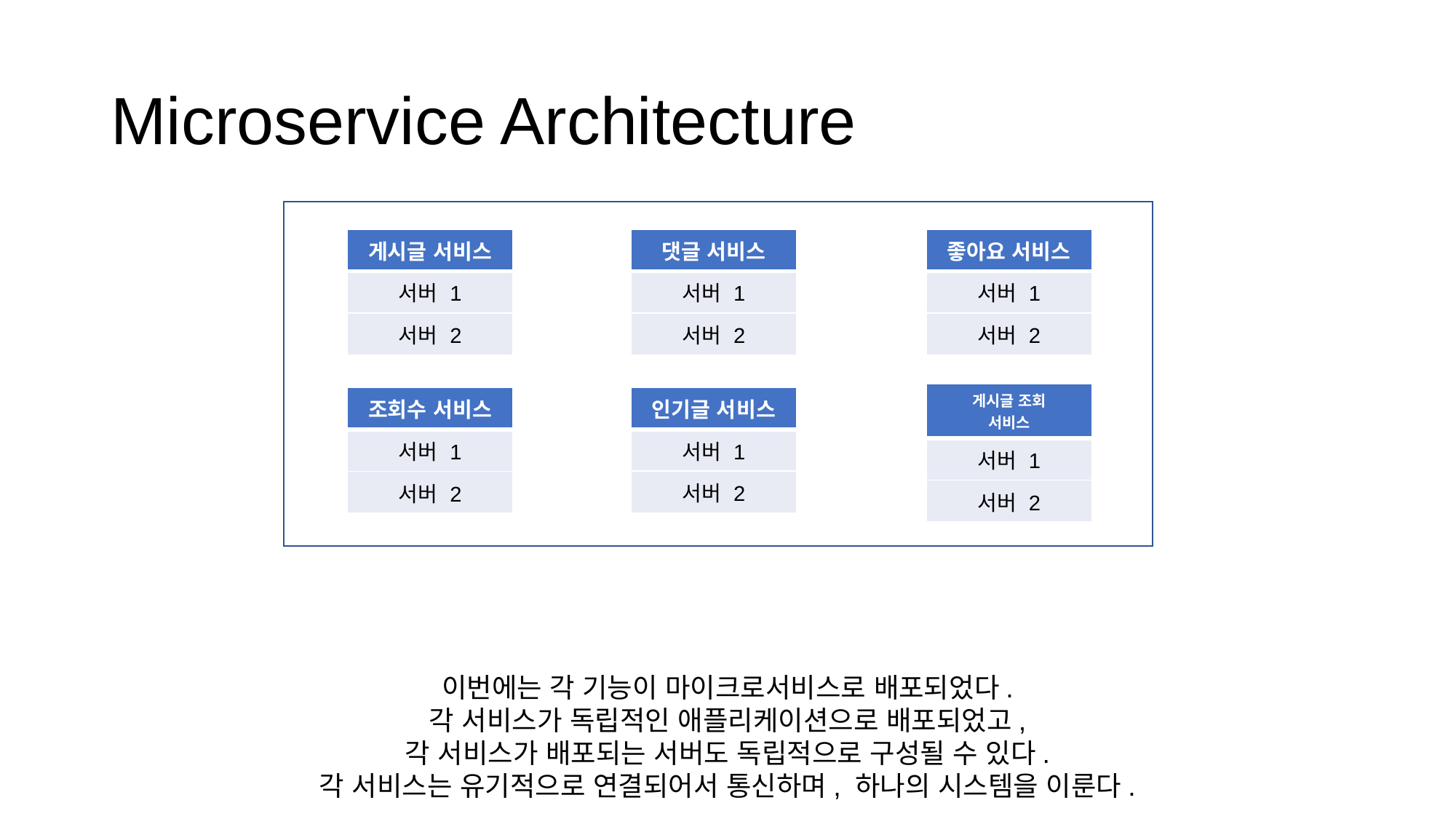

# Microservice Architecture

| 게시글 서비스 |
| --- |
| 서버 1 |
| 서버 2 |
| 댓글 서비스 |
| --- |
| 서버 1 |
| 서버 2 |
| 좋아요 서비스 |
| --- |
| 서버 1 |
| 서버 2 |
| 게시글 조회 서비스 |
| --- |
| 서버 1 |
| 서버 2 |
| 인기글 서비스 |
| --- |
| 서버 1 |
| 서버 2 |
| 조회수 서비스 |
| --- |
| 서버 1 |
| 서버 2 |
이번에는 각 기능이 마이크로서비스로 배포되었다.
각 서비스가 독립적인 애플리케이션으로 배포되었고,
각 서비스가 배포되는 서버도 독립적으로 구성될 수 있다.
각 서비스는 유기적으로 연결되어서 통신하며, 하나의 시스템을 이룬다.